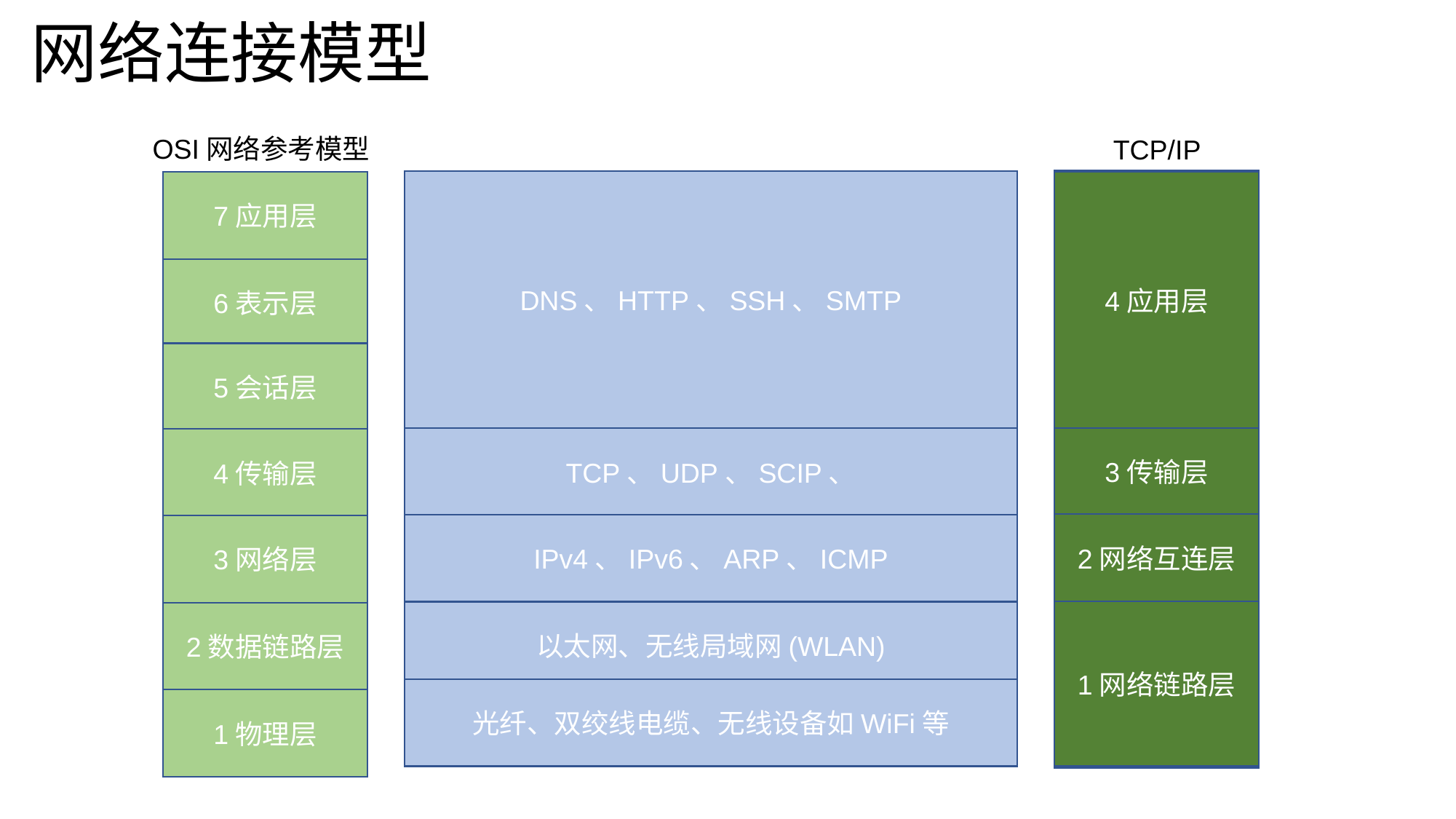

# 网络连接模型
OSI网络参考模型
TCP/IP

DNS、HTTP、SSH、SMTP

4应用层
7应用层
6表示层
5会话层
3传输层
TCP、UDP、SCIP、
4传输层
2网络互连层
IPv4、IPv6、ARP、ICMP
3网络层
1网络链路层
以太网、无线局域网(WLAN)
2数据链路层
光纤、双绞线电缆、无线设备如WiFi等
1物理层